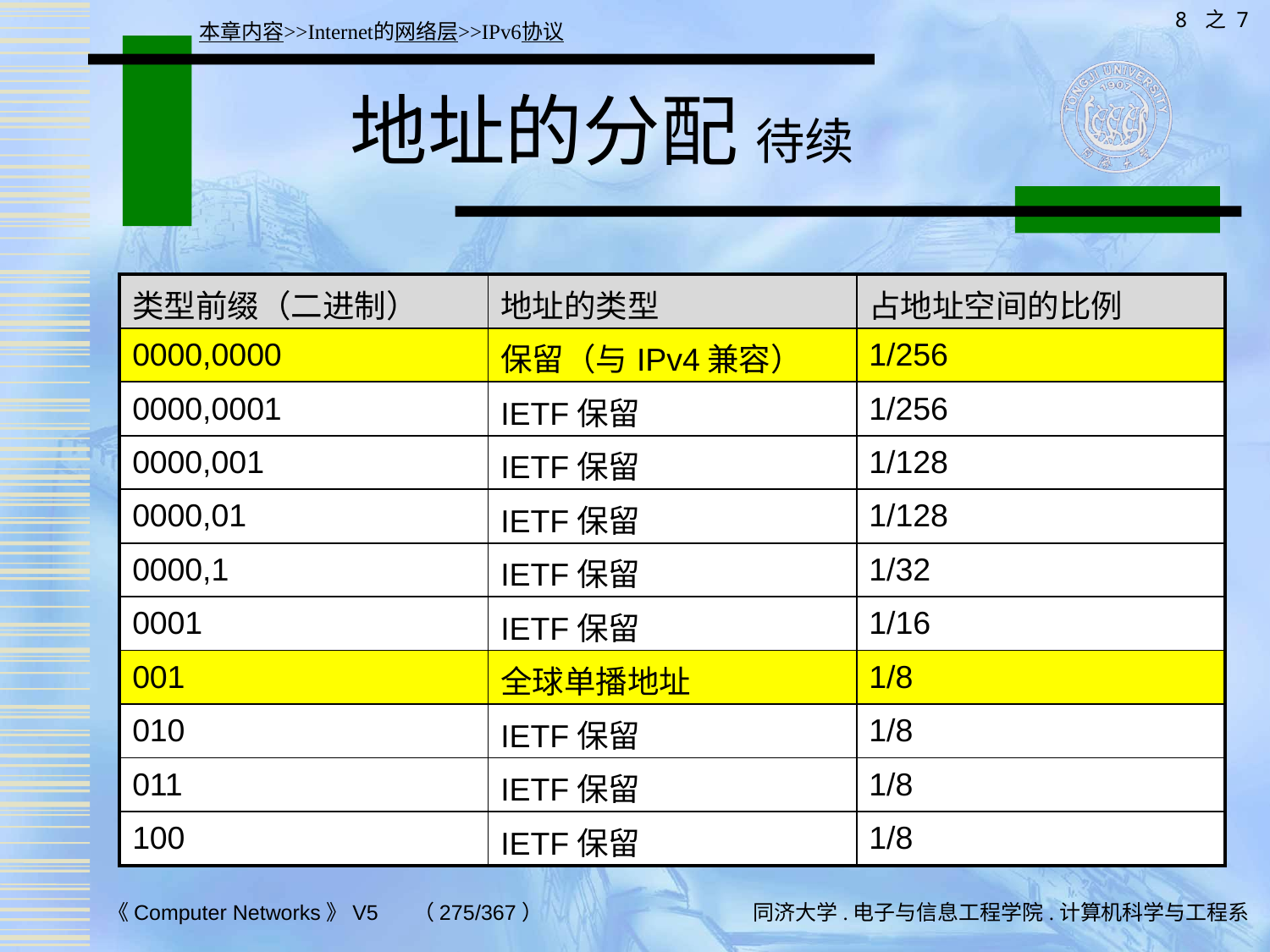

8 之 7
本章内容>>Internet的网络层>>IPv6协议
# 地址的分配 待续
| 类型前缀（二进制） | 地址的类型 | 占地址空间的比例 |
| --- | --- | --- |
| 0000,0000 | 保留（与IPv4兼容） | 1/256 |
| 0000,0001 | IETF保留 | 1/256 |
| 0000,001 | IETF保留 | 1/128 |
| 0000,01 | IETF保留 | 1/128 |
| 0000,1 | IETF保留 | 1/32 |
| 0001 | IETF保留 | 1/16 |
| 001 | 全球单播地址 | 1/8 |
| 010 | IETF保留 | 1/8 |
| 011 | IETF保留 | 1/8 |
| 100 | IETF保留 | 1/8 |